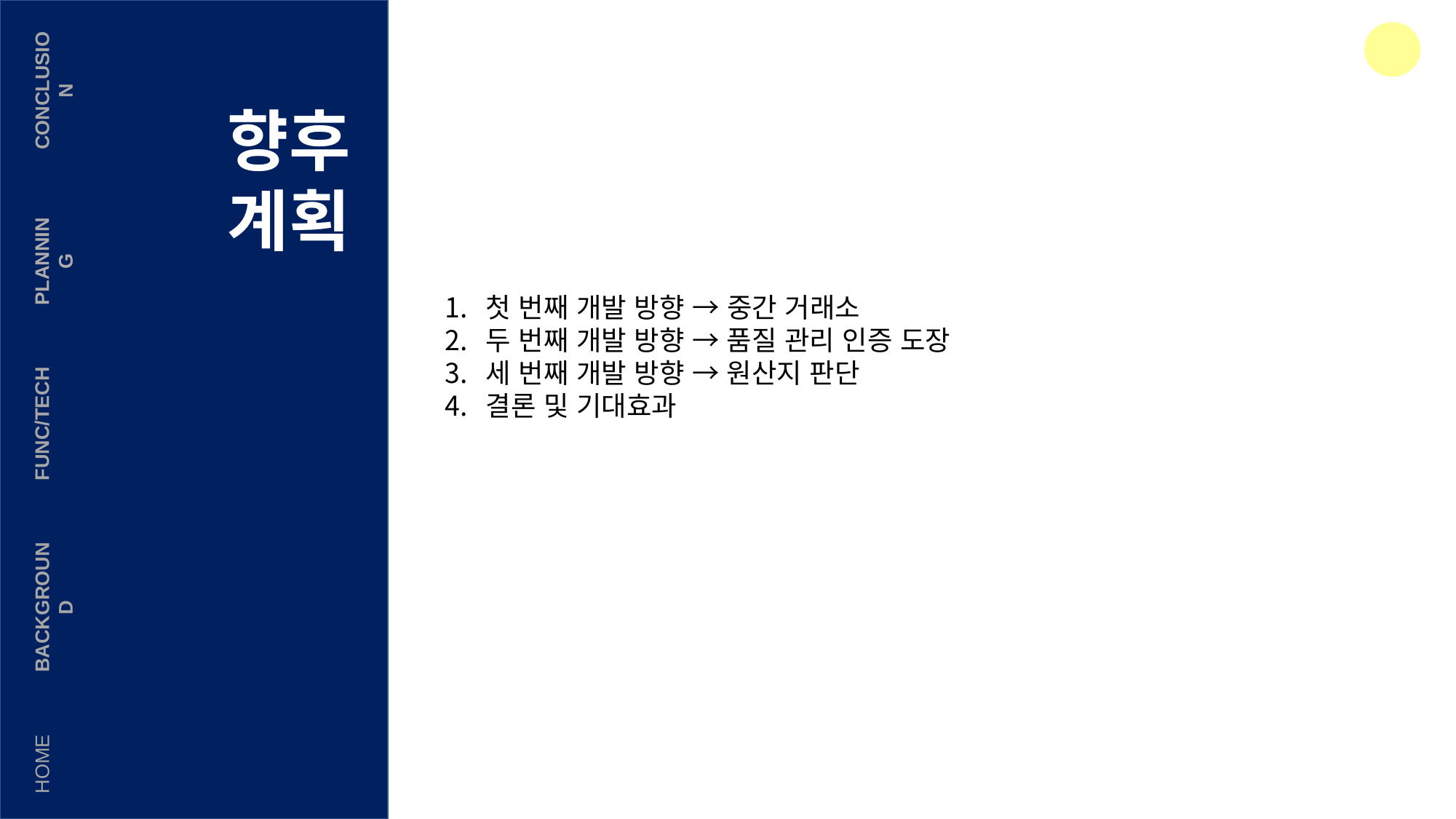

CONCLUSION
향후
계획
PLANNING
첫 번째 개발 방향 → 중간 거래소
두 번째 개발 방향 → 품질 관리 인증 도장
세 번째 개발 방향 → 원산지 판단
결론 및 기대효과

FUNC/TECH
BACKGROUND
HOME